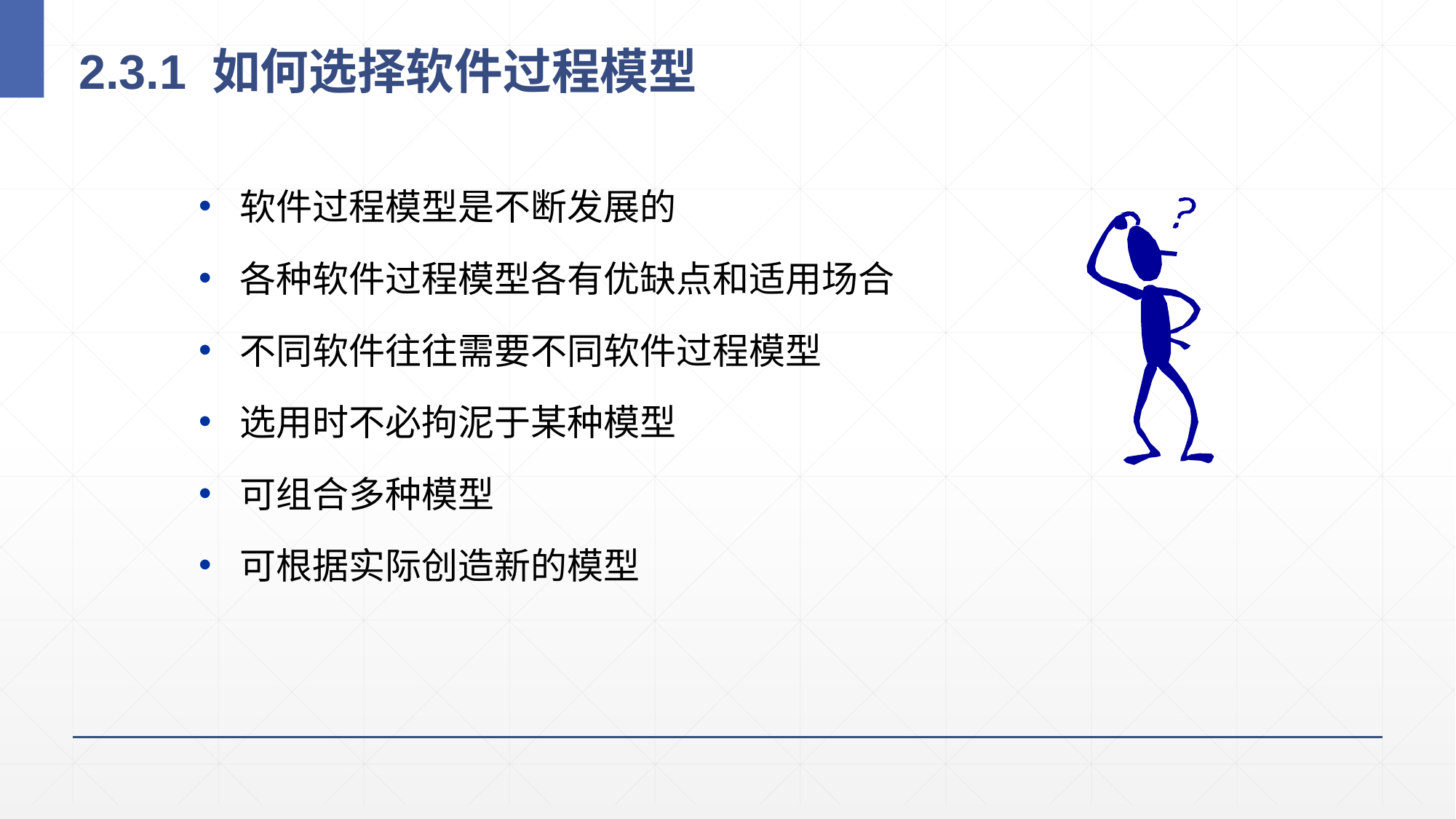

# 2.3.1 如何选择软件过程模型
软件过程模型是不断发展的
各种软件过程模型各有优缺点和适用场合
不同软件往往需要不同软件过程模型
选用时不必拘泥于某种模型
可组合多种模型
可根据实际创造新的模型